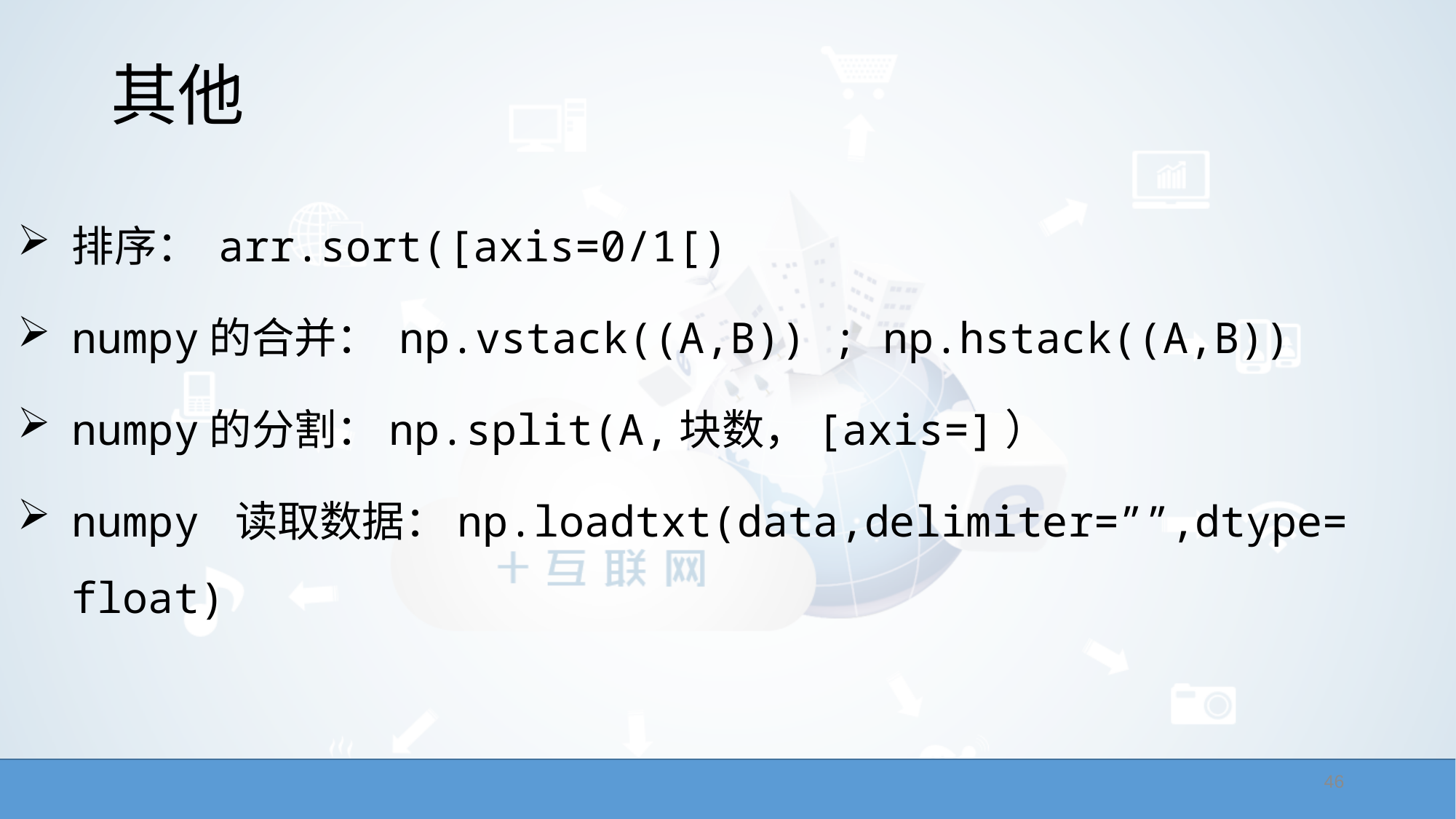

# 其他
排序： arr.sort([axis=0/1[)
numpy的合并： np.vstack((A,B)) ; np.hstack((A,B))
numpy的分割：np.split(A,块数，[axis=]）
numpy 读取数据：np.loadtxt(data,delimiter=””,dtype= float)

46